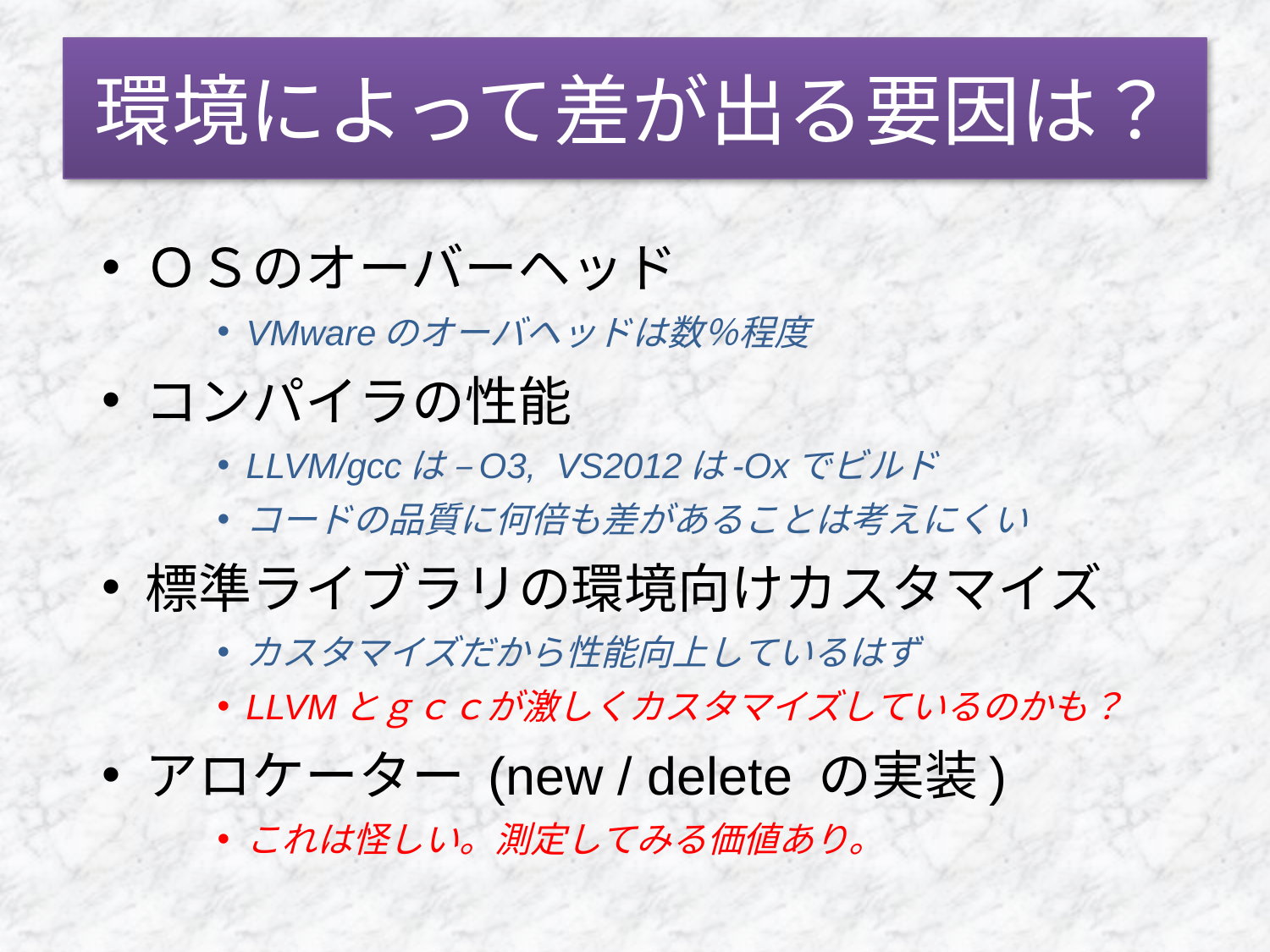

# 環境によって差が出る要因は？
ＯＳのオーバーヘッド
VMwareのオーバヘッドは数％程度
コンパイラの性能
LLVM/gccは –O3,  VS2012は-Oxでビルド
コードの品質に何倍も差があることは考えにくい
標準ライブラリの環境向けカスタマイズ
カスタマイズだから性能向上しているはず
LLVMとｇｃｃが激しくカスタマイズしているのかも？
アロケーター (new / delete の実装)
これは怪しい。測定してみる価値あり。